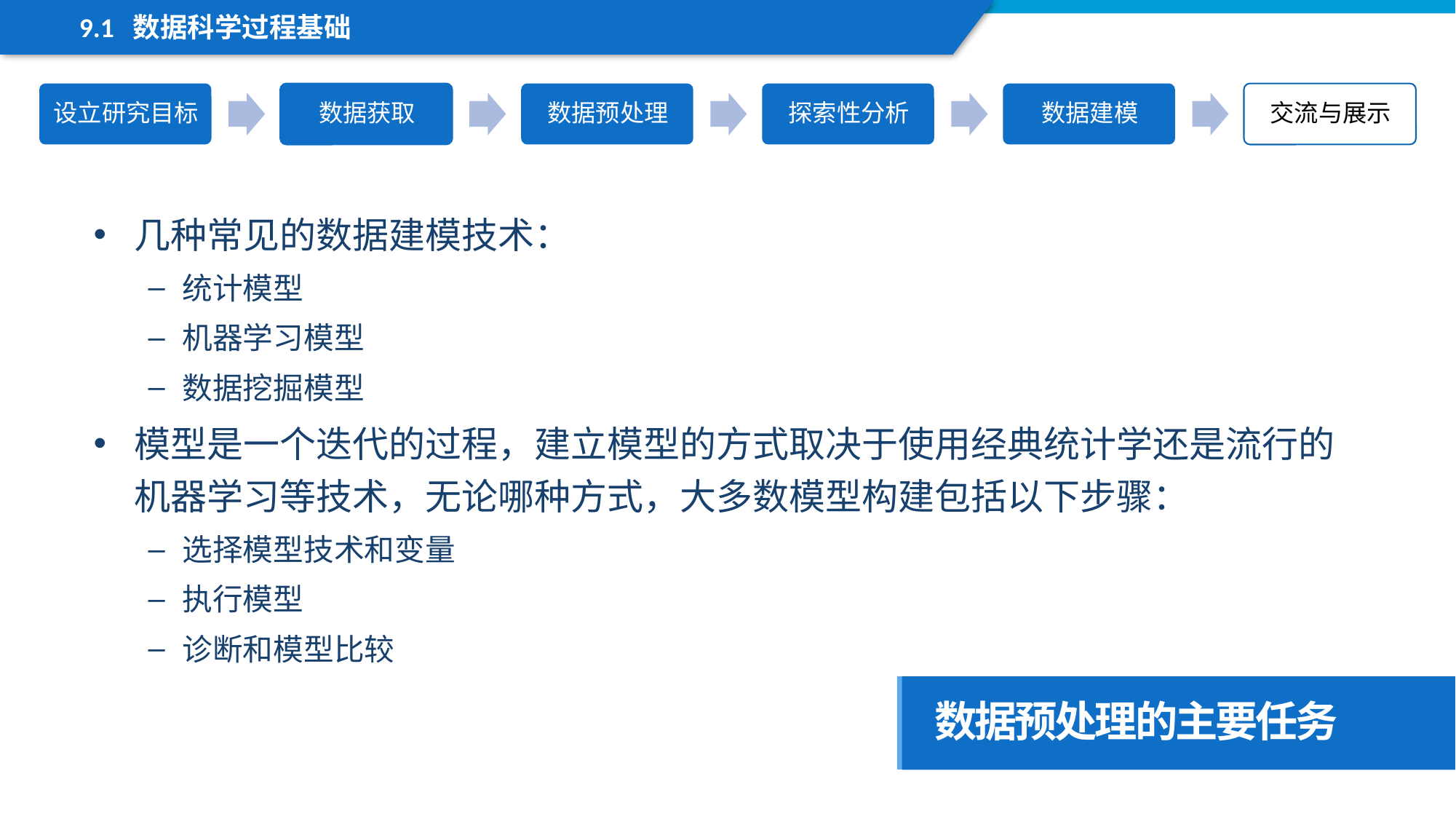

9.1  数据科学过程基础
设立研究目标

数据获取

数据预处理

探索性分析

数据建模

交流与展示
几种常见的数据建模技术：
统计模型
机器学习模型
数据挖掘模型
模型是一个迭代的过程，建立模型的方式取决于使用经典统计学还是流行的机器学习等技术，无论哪种方式，大多数模型构建包括以下步骤：
选择模型技术和变量
执行模型
诊断和模型比较

数据预处理的主要任务